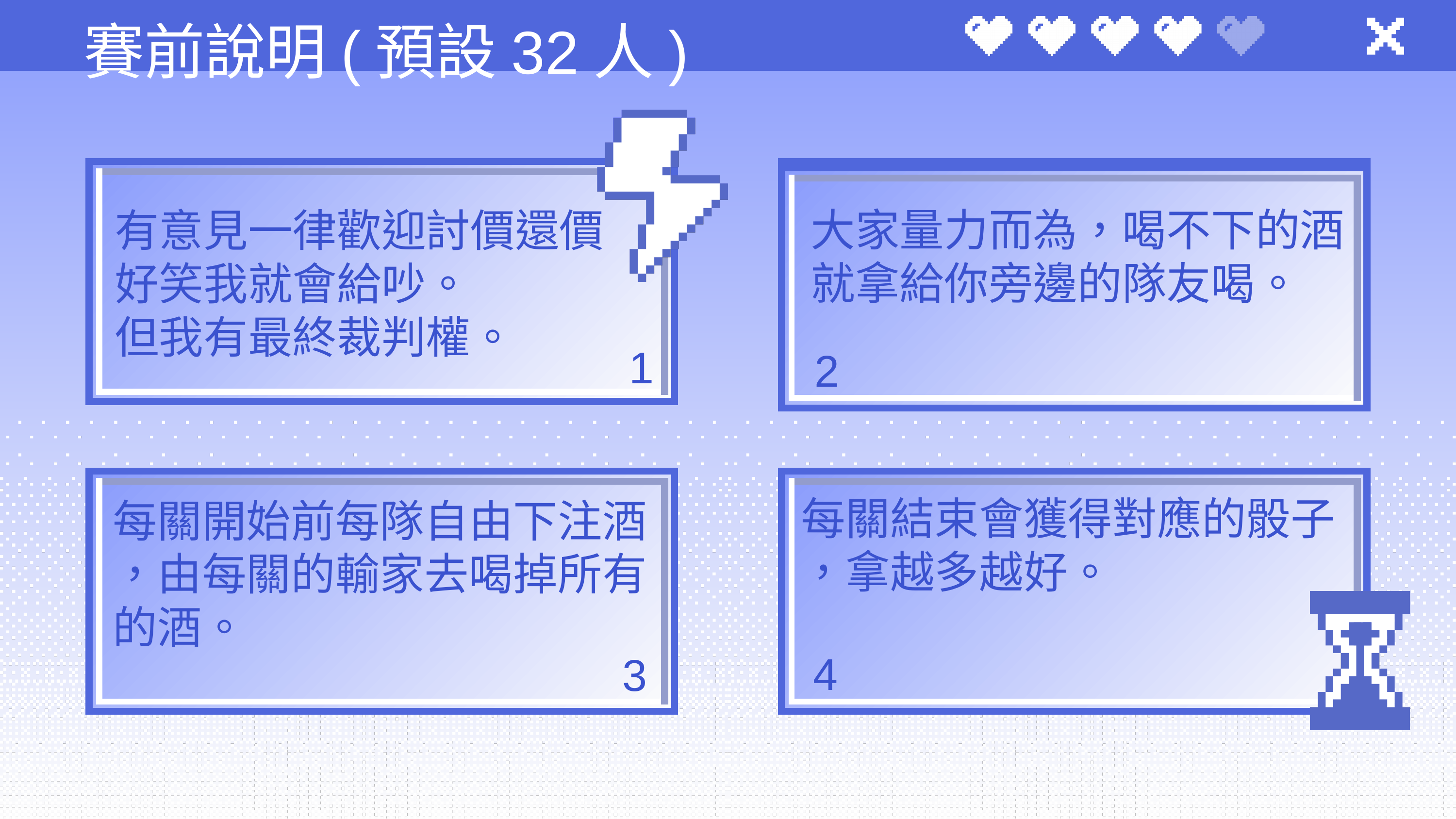

賽前說明(預設32人)

大家量力而為，喝不下的酒
就拿給你旁邊的隊友喝
大家量力而為，喝不下的酒
就拿給你旁邊的隊友喝。
有意見一律歡迎討價還價
好笑我就會給吵。
但我有最終裁判權。
1
2

每關結束會獲得對應的骰子
，拿越多越好。
每關開始前每隊自由下注酒
，由每關的輸家去喝掉所有的酒。

4
3